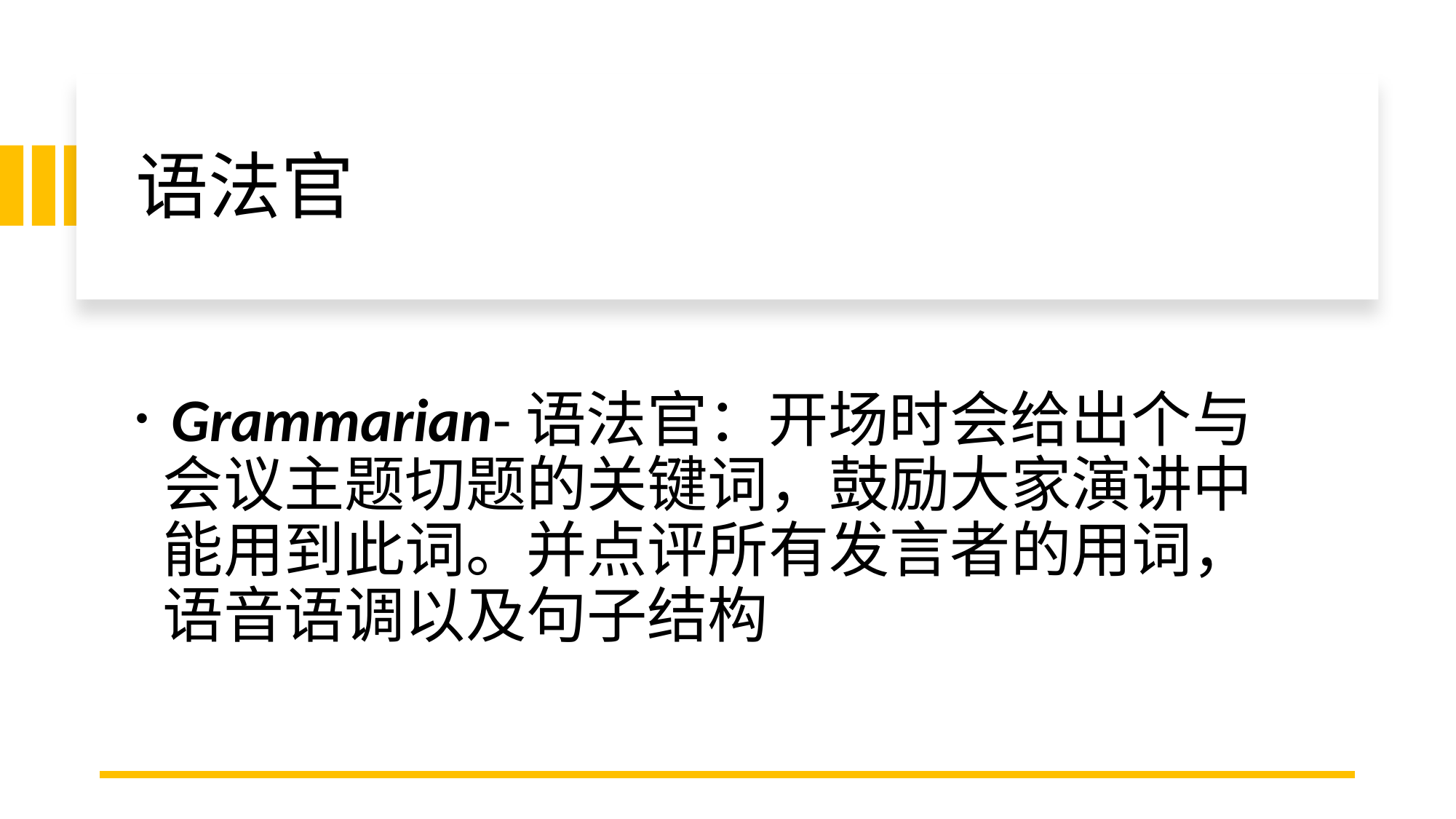

# 语法官

 Grammarian-语法官：开场时会给出个与会议主题切题的关键词，鼓励大家演讲中能用到此词。并点评所有发言者的用词，语音语调以及句子结构